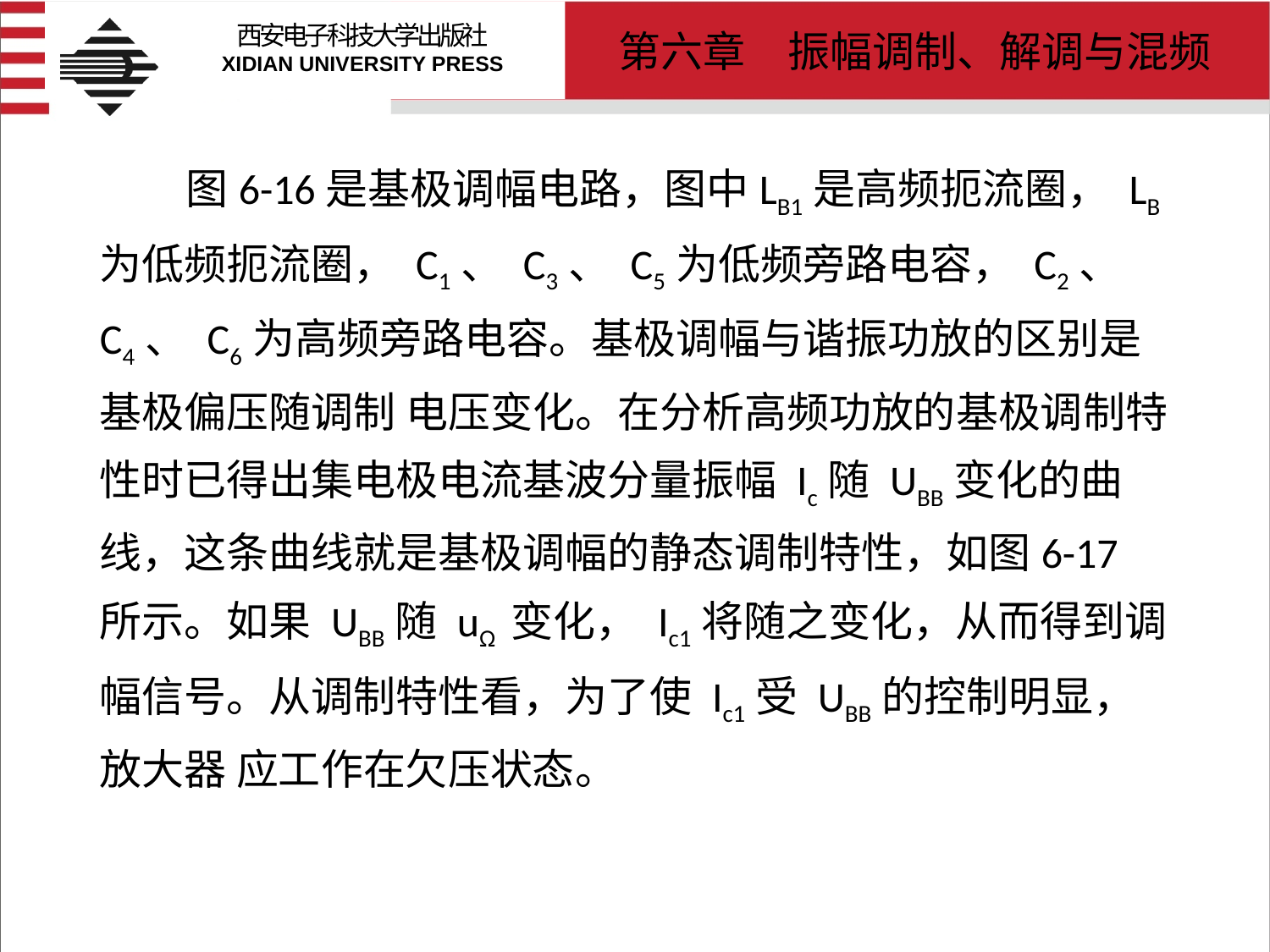

# 图6-16是基极调幅电路，图中LB1是高频扼流圈， LB为低频扼流圈， C1、 C3、 C5为低频旁路电容， C2、 C4、 C6为高频旁路电容。基极调幅与谐振功放的区别是基极偏压随调制 电压变化。在分析高频功放的基极调制特性时已得出集电极电流基波分量振幅 Ic随 UBB变化的曲线，这条曲线就是基极调幅的静态调制特性，如图6-17所示。如果 UBB随 uΩ 变化， Ic1将随之变化，从而得到调幅信号。从调制特性看，为了使 Ic1受 UBB的控制明显，放大器 应工作在欠压状态。